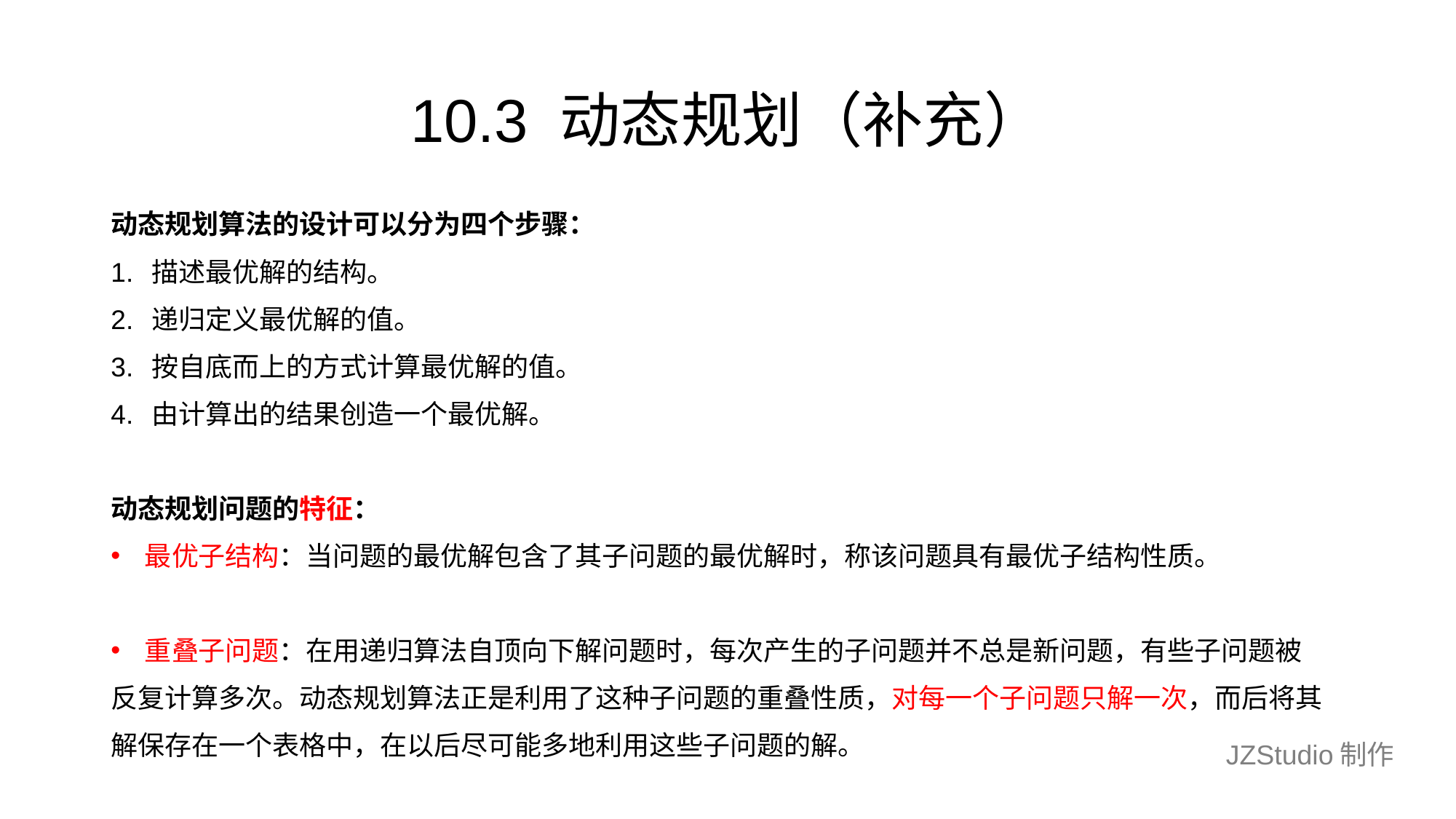

# 10.3 动态规划（补充）
动态规划算法的设计可以分为四个步骤：
描述最优解的结构。
递归定义最优解的值。
按自底而上的方式计算最优解的值。
由计算出的结果创造一个最优解。

动态规划问题的特征：
最优子结构：当问题的最优解包含了其子问题的最优解时，称该问题具有最优子结构性质。

重叠子问题：在用递归算法自顶向下解问题时，每次产生的子问题并不总是新问题，有些子问题被
反复计算多次。动态规划算法正是利用了这种子问题的重叠性质，对每一个子问题只解一次，而后将其
解保存在一个表格中，在以后尽可能多地利用这些子问题的解。